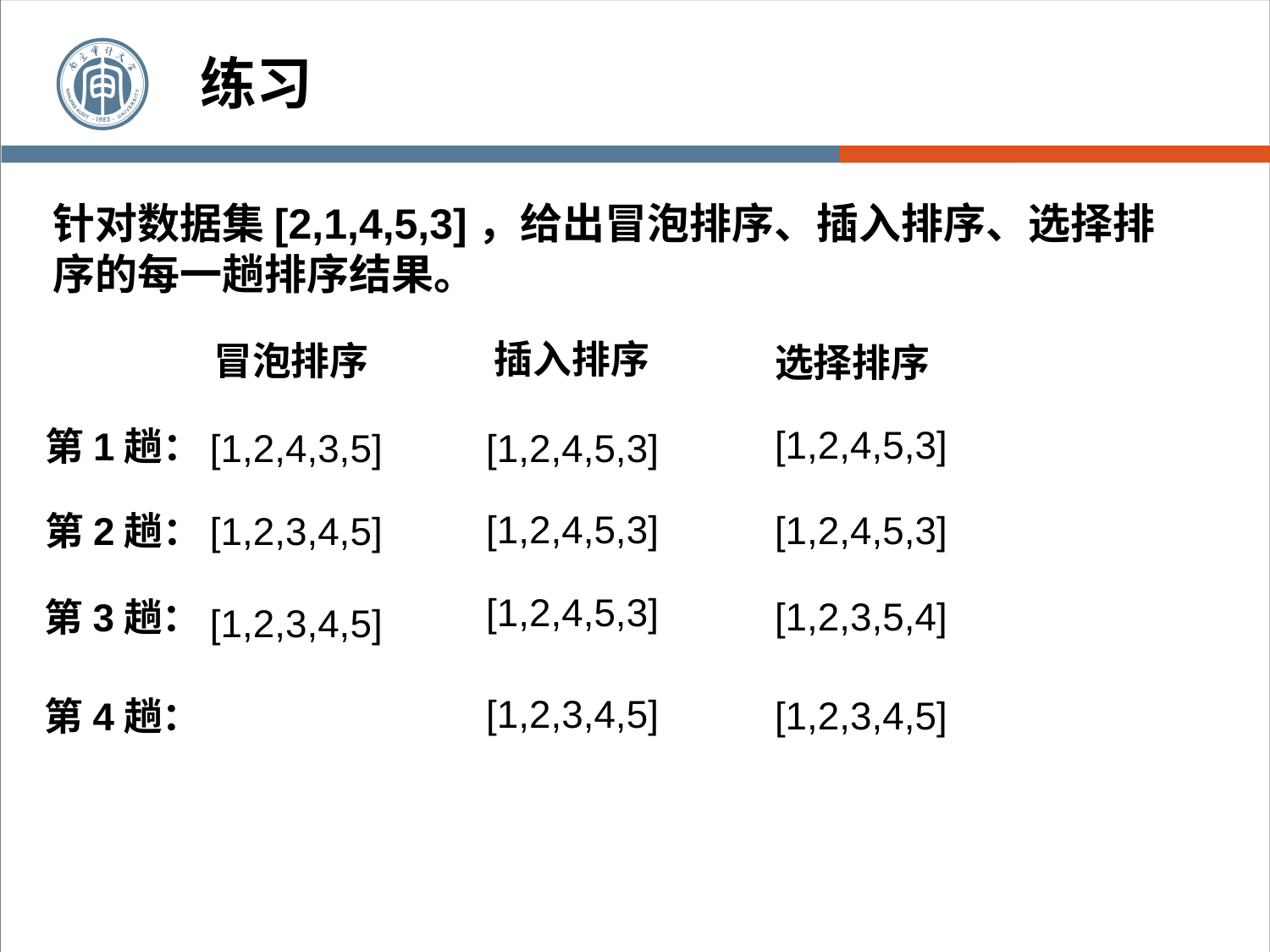

练习
针对数据集[2,1,4,5,3]，给出冒泡排序、插入排序、选择排序的每一趟排序结果。
插入排序
冒泡排序
选择排序
[1,2,4,5,3]
第1趟：
[1,2,4,3,5]
[1,2,4,5,3]
[1,2,4,5,3]
[1,2,4,5,3]
第2趟：
[1,2,3,4,5]
[1,2,4,5,3]
[1,2,3,5,4]
第3趟：
[1,2,3,4,5]
[1,2,3,4,5]
[1,2,3,4,5]
第4趟：